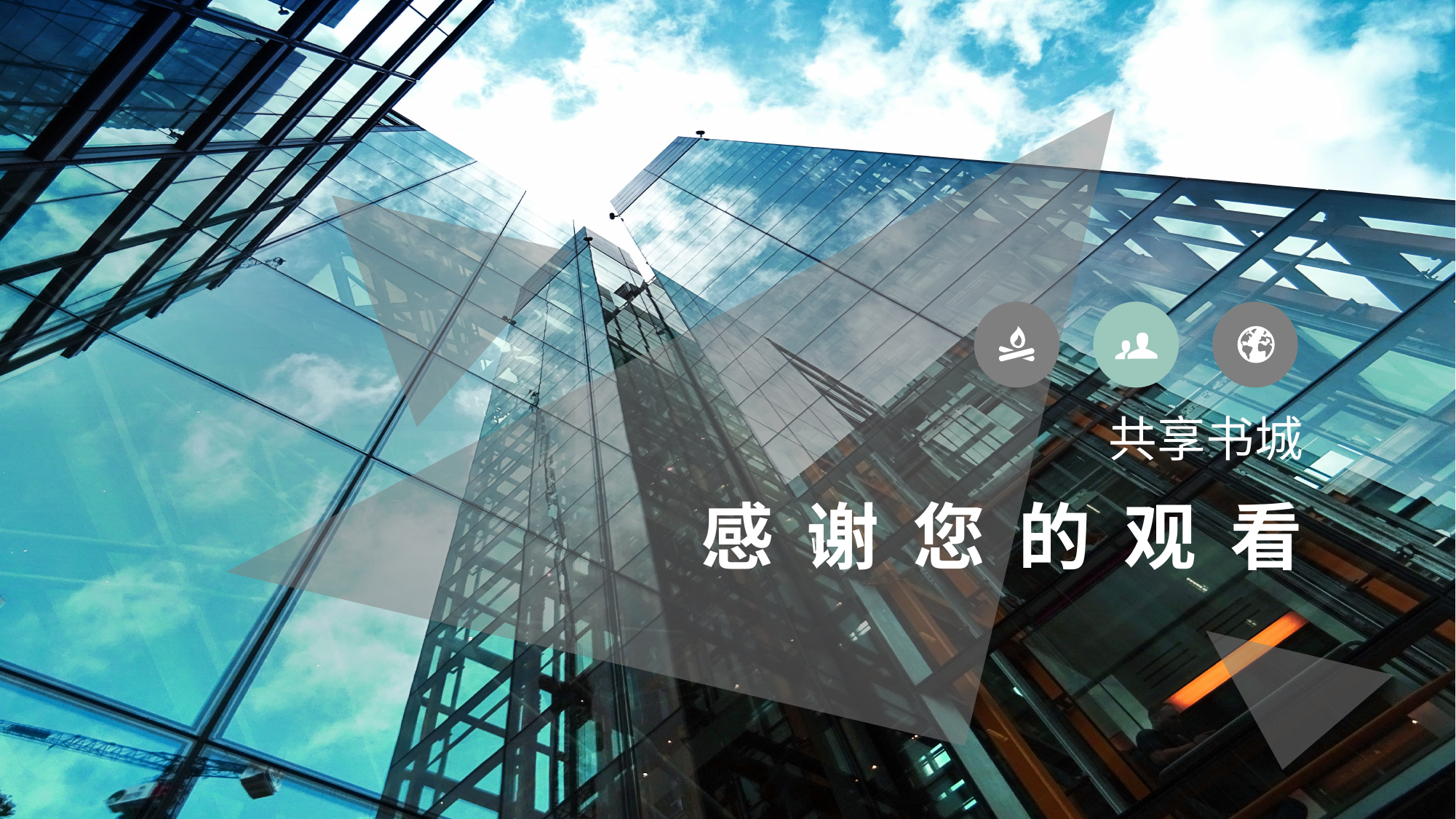

v

共享书城
感  谢  您  的  观  看